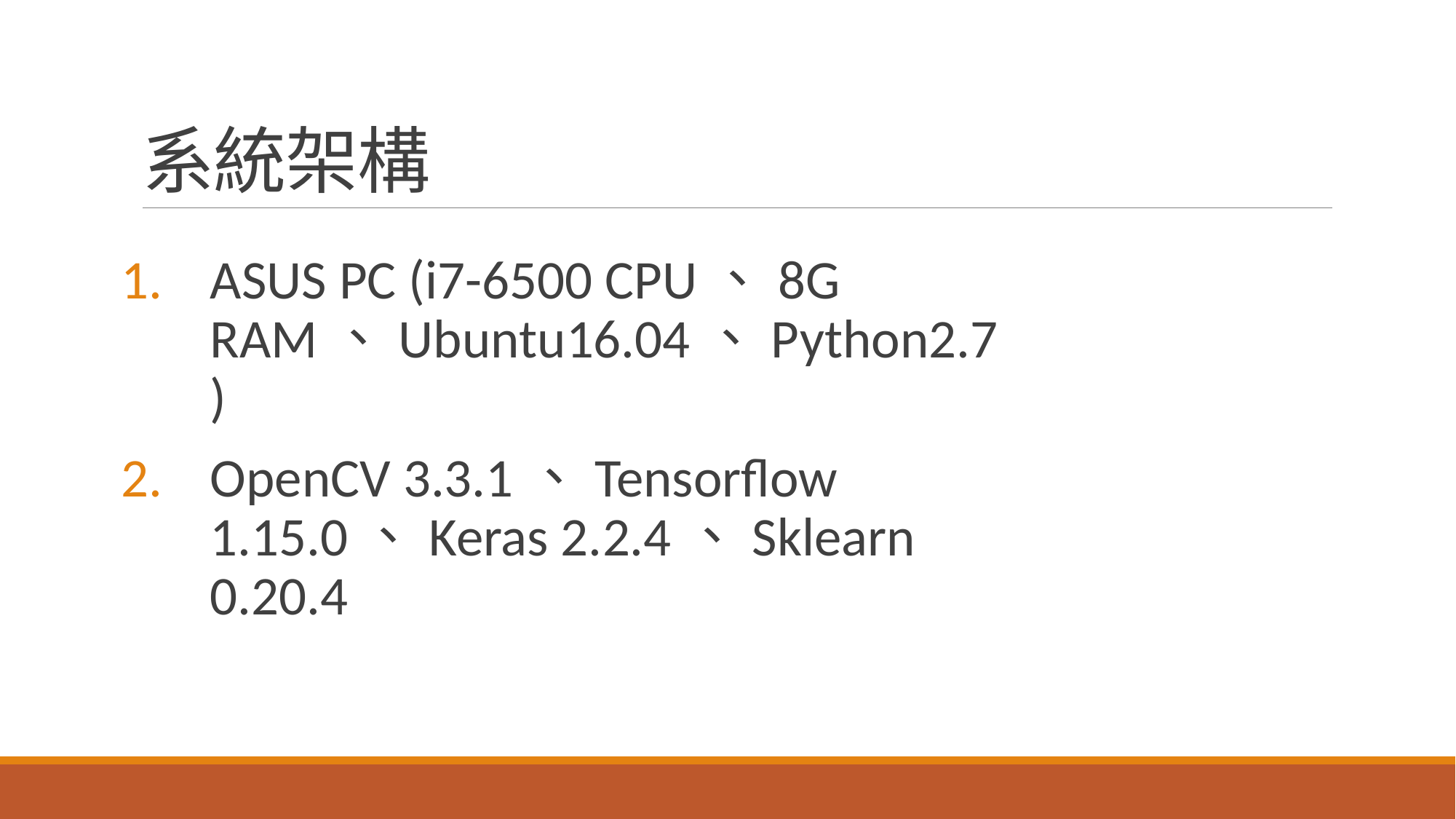

# 系統架構
ASUS PC (i7-6500 CPU、8G RAM、Ubuntu16.04、Python2.7)
OpenCV 3.3.1、Tensorflow 1.15.0、Keras 2.2.4、Sklearn 0.20.4